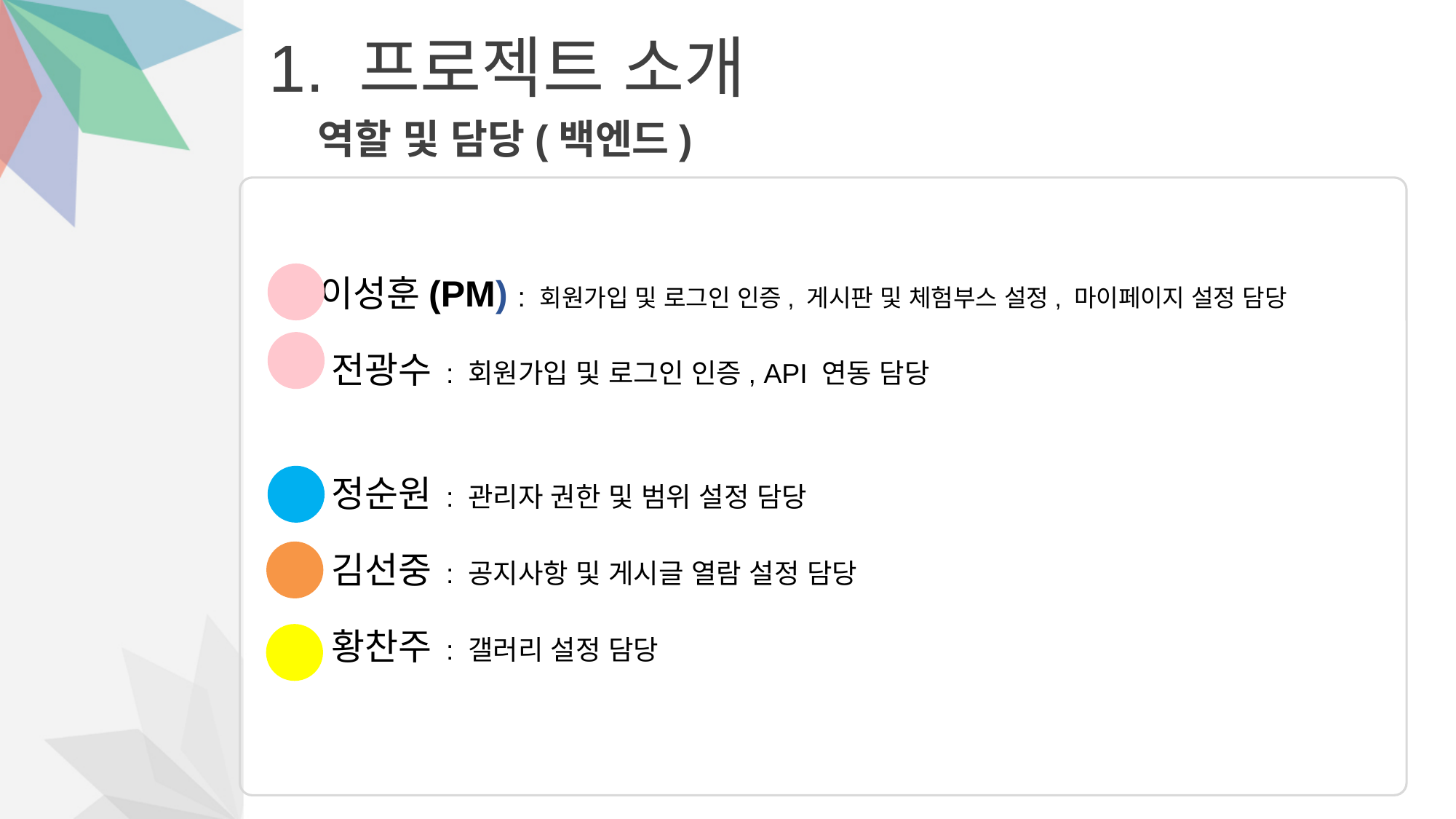

# 1. 프로젝트 소개
역할 및 담당(백엔드)

      이성훈(PM) : 회원가입 및 로그인 인증, 게시판 및 체험부스 설정, 마이페이지 설정 담당

      전광수 : 회원가입 및 로그인 인증, API 연동 담당

      정순원 : 관리자 권한 및 범위 설정 담당

      김선중 : 공지사항 및 게시글 열람 설정 담당

      황찬주 : 갤러리 설정 담당